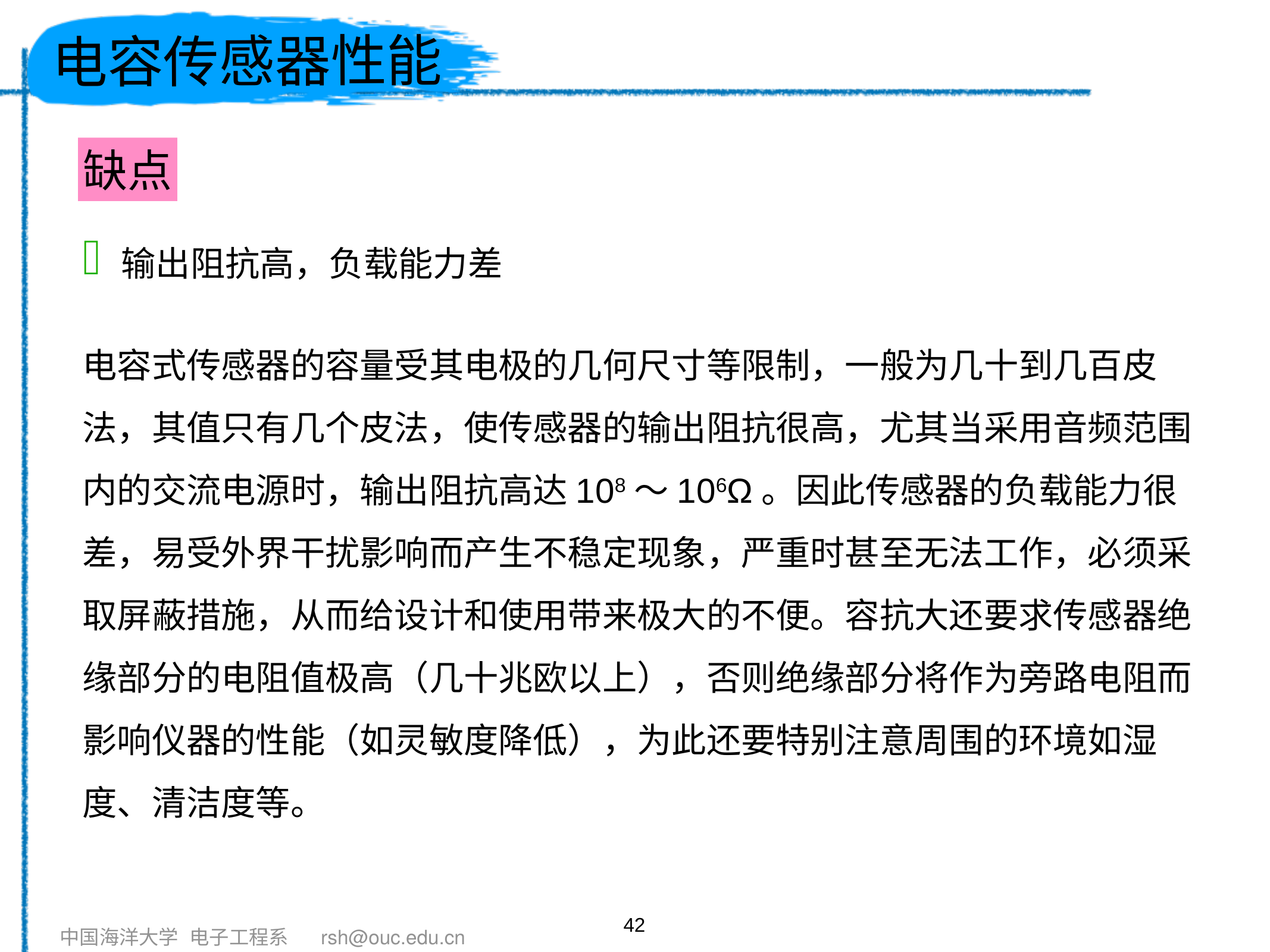

# 电容传感器性能
缺点
输出阻抗高，负载能力差
电容式传感器的容量受其电极的几何尺寸等限制，一般为几十到几百皮法，其值只有几个皮法，使传感器的输出阻抗很高，尤其当采用音频范围内的交流电源时，输出阻抗高达108～106Ω。因此传感器的负载能力很差，易受外界干扰影响而产生不稳定现象，严重时甚至无法工作，必须采取屏蔽措施，从而给设计和使用带来极大的不便。容抗大还要求传感器绝缘部分的电阻值极高（几十兆欧以上），否则绝缘部分将作为旁路电阻而影响仪器的性能（如灵敏度降低），为此还要特别注意周围的环境如湿度、清洁度等。
42